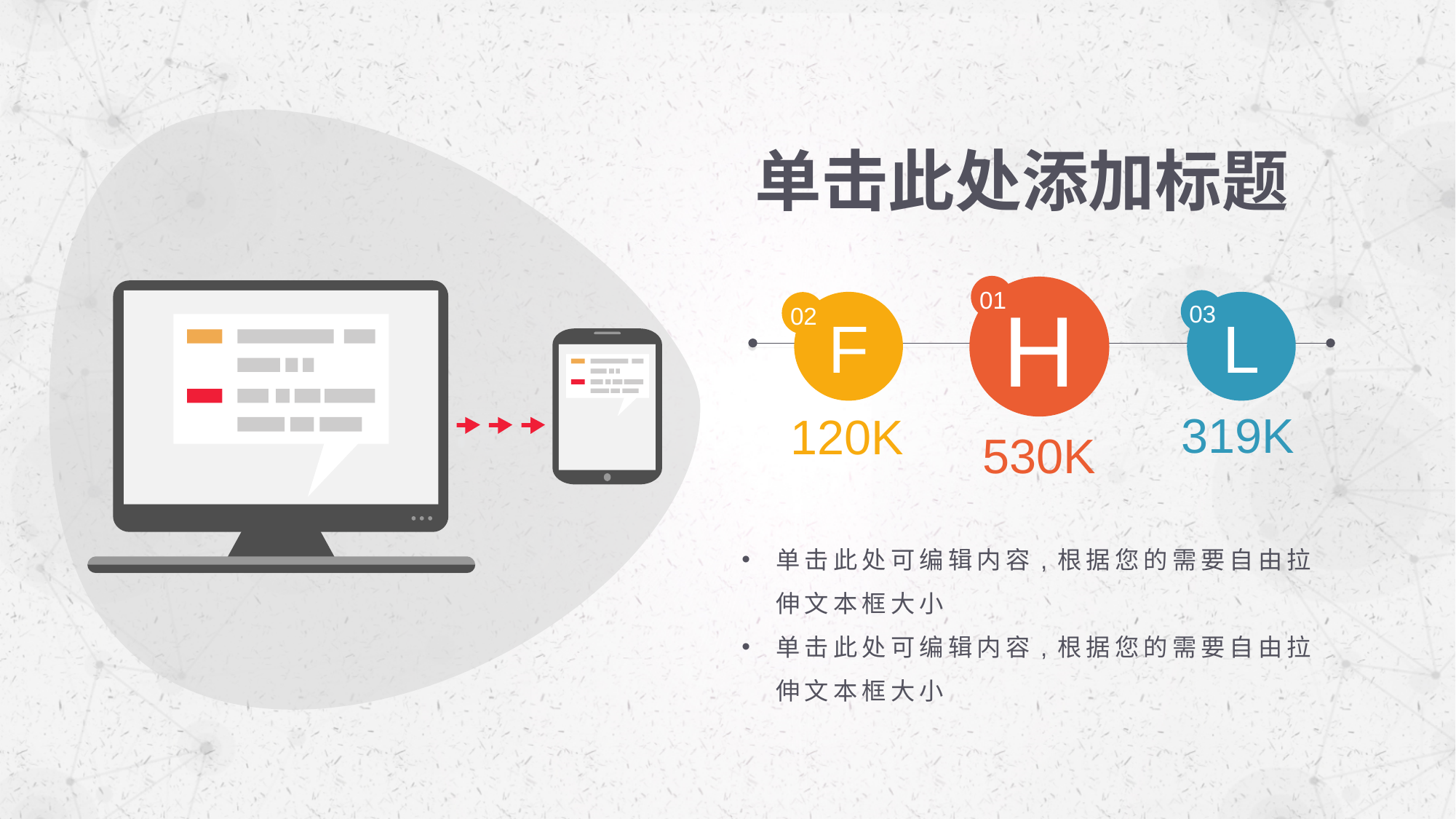

单击此处添加标题

01
H
530K

03
L
319K
F

02
120K
单击此处可编辑内容,根据您的需要自由拉伸文本框大小
单击此处可编辑内容,根据您的需要自由拉伸文本框大小